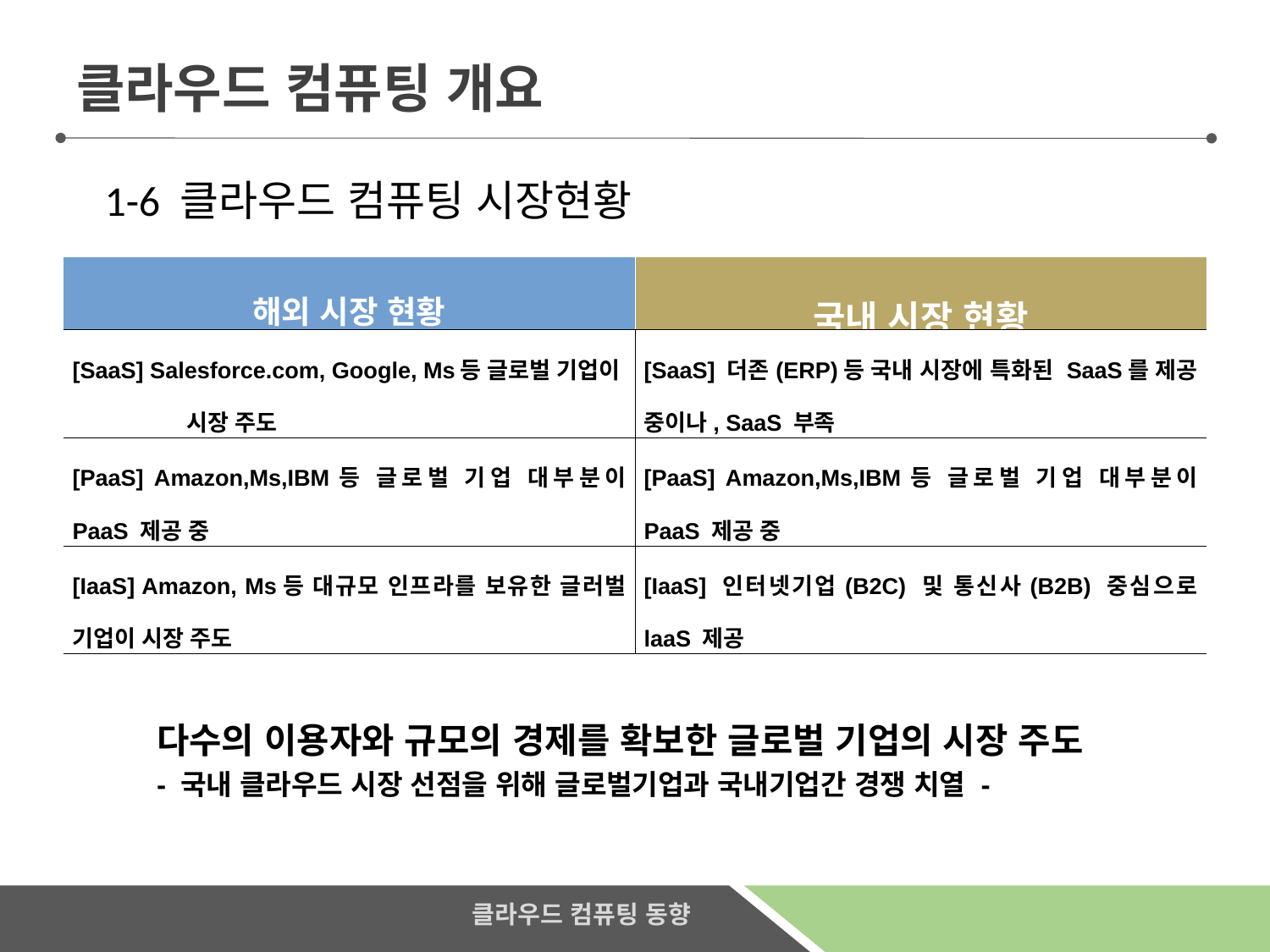

클라우드 컴퓨팅 개요
1-6 클라우드 컴퓨팅 시장현황
| 해외 시장 현황 | 국내 시장 현황 |
| --- | --- |
| [SaaS] Salesforce.com, Google, Ms등 글로벌 기업이 시장 주도 | [SaaS] 더존(ERP)등 국내 시장에 특화된 SaaS를 제공 중이나, SaaS 부족 |
| [PaaS] Amazon,Ms,IBM등 글로벌 기업 대부분이 PaaS 제공 중 | [PaaS] Amazon,Ms,IBM등 글로벌 기업 대부분이 PaaS 제공 중 |
| [IaaS] Amazon, Ms등 대규모 인프라를 보유한 글러벌 기업이 시장 주도 | [IaaS] 인터넷기업(B2C) 및 통신사(B2B) 중심으로 laaS 제공 |
다수의 이용자와 규모의 경제를 확보한 글로벌 기업의 시장 주도
- 국내 클라우드 시장 선점을 위해 글로벌기업과 국내기업간 경쟁 치열 -

클라우드 컴퓨팅 동향